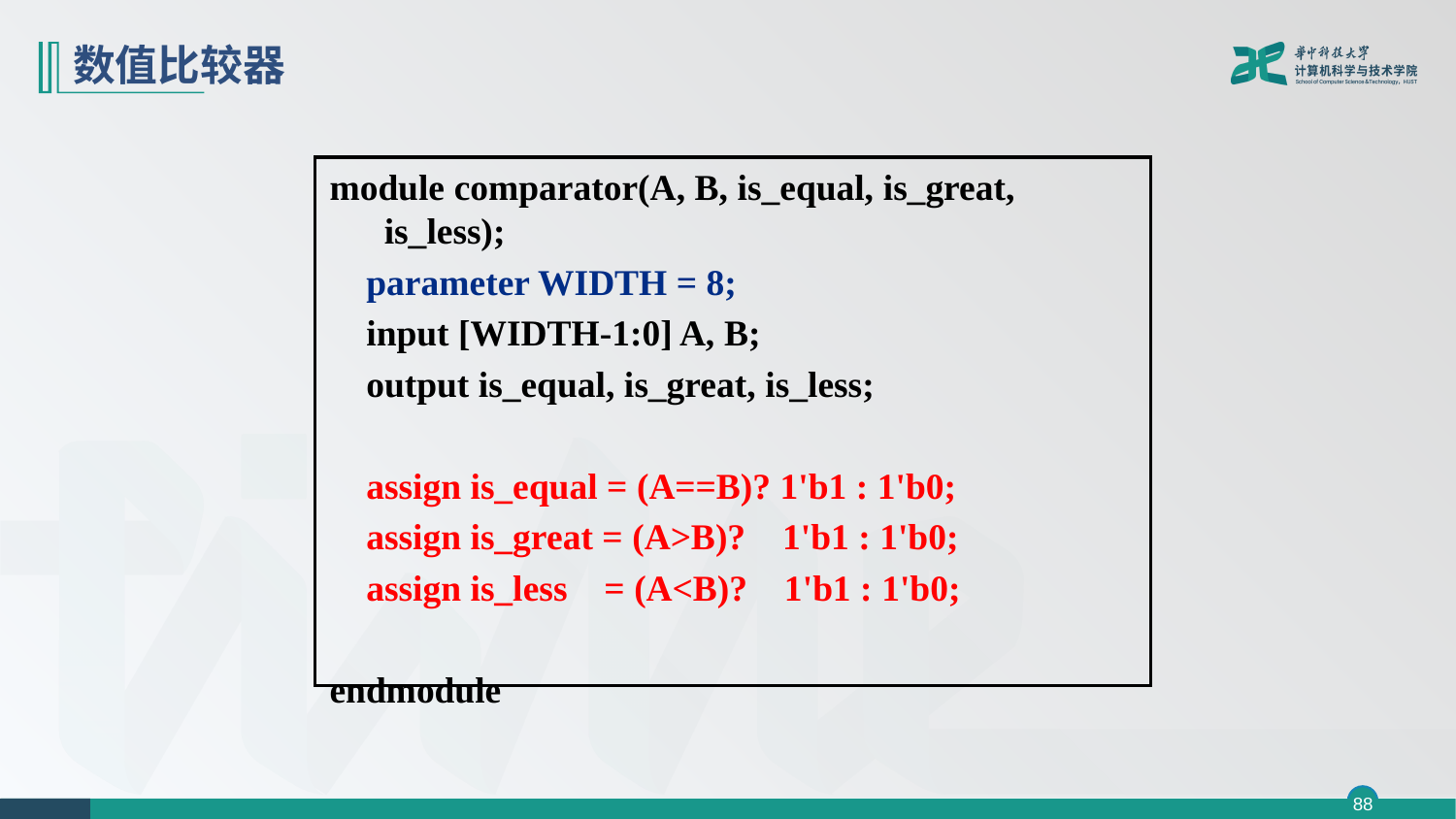

# 数值比较器
module comparator(A, B, is_equal, is_great, is_less);
    parameter WIDTH = 8;
    input [WIDTH-1:0] A, B;
    output is_equal, is_great, is_less;

    assign is_equal = (A==B)? 1'b1 : 1'b0;
    assign is_great = (A>B)?    1'b1 : 1'b0;
    assign is_less    = (A<B)?    1'b1 : 1'b0;

endmodule